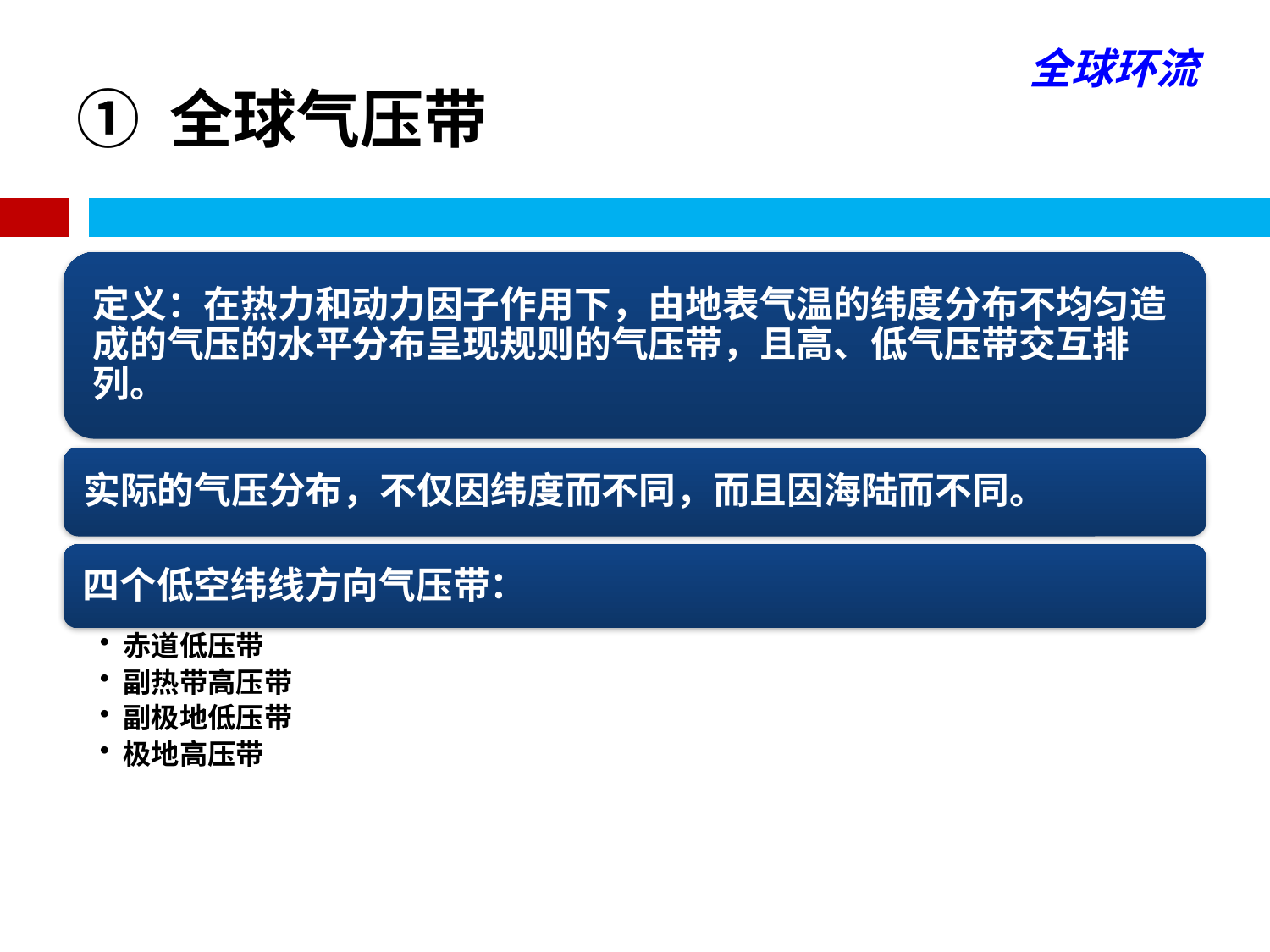

全球环流
# ① 全球气压带
定义：在热力和动力因子作用下，由地表气温的纬度分布不均匀造成的气压的水平分布呈现规则的气压带，且高、低气压带交互排列。
实际的气压分布，不仅因纬度而不同，而且因海陆而不同。
四个低空纬线方向气压带：
赤道低压带
副热带高压带
副极地低压带
极地高压带